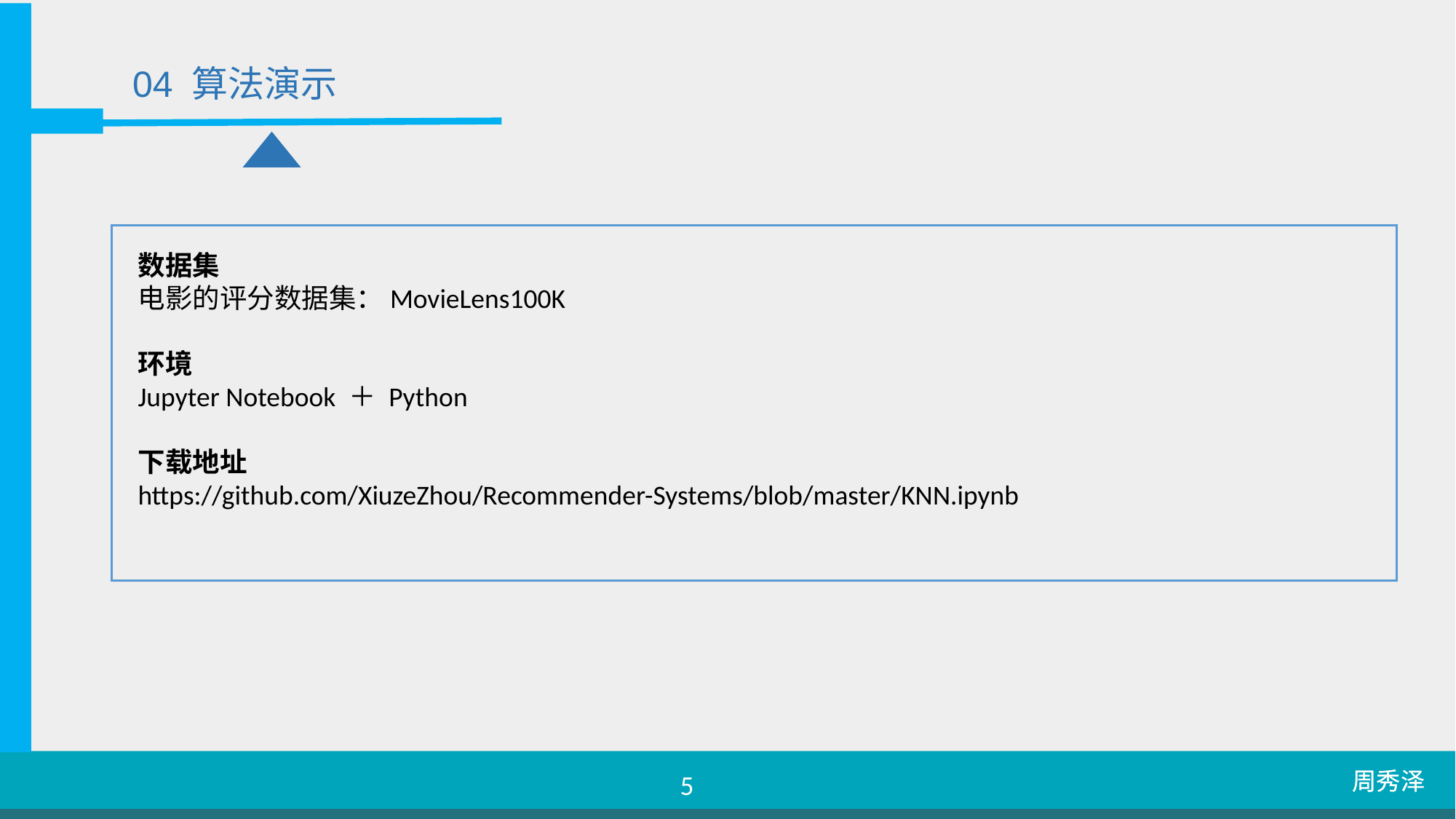

04 算法演示

数据集
电影的评分数据集：MovieLens100K

环境
Jupyter Notebook ＋ Python

下载地址
https://github.com/XiuzeZhou/Recommender-Systems/blob/master/KNN.ipynb
周秀泽
5